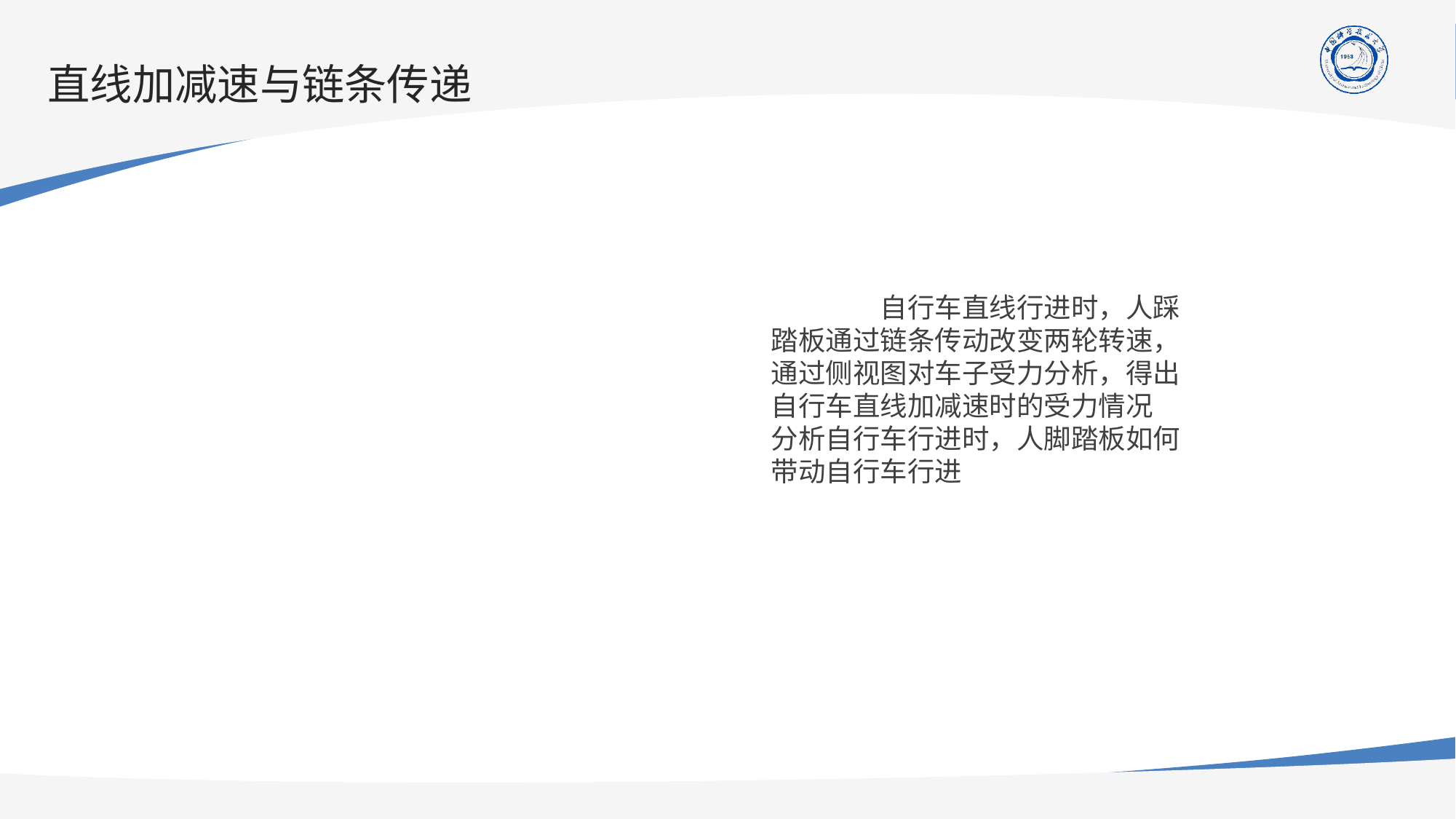

直线加减速与链条传递

	自行车直线行进时，人踩踏板通过链条传动改变两轮转速，通过侧视图对车子受力分析，得出自行车直线加减速时的受力情况
分析自行车行进时，人脚踏板如何带动自行车行进